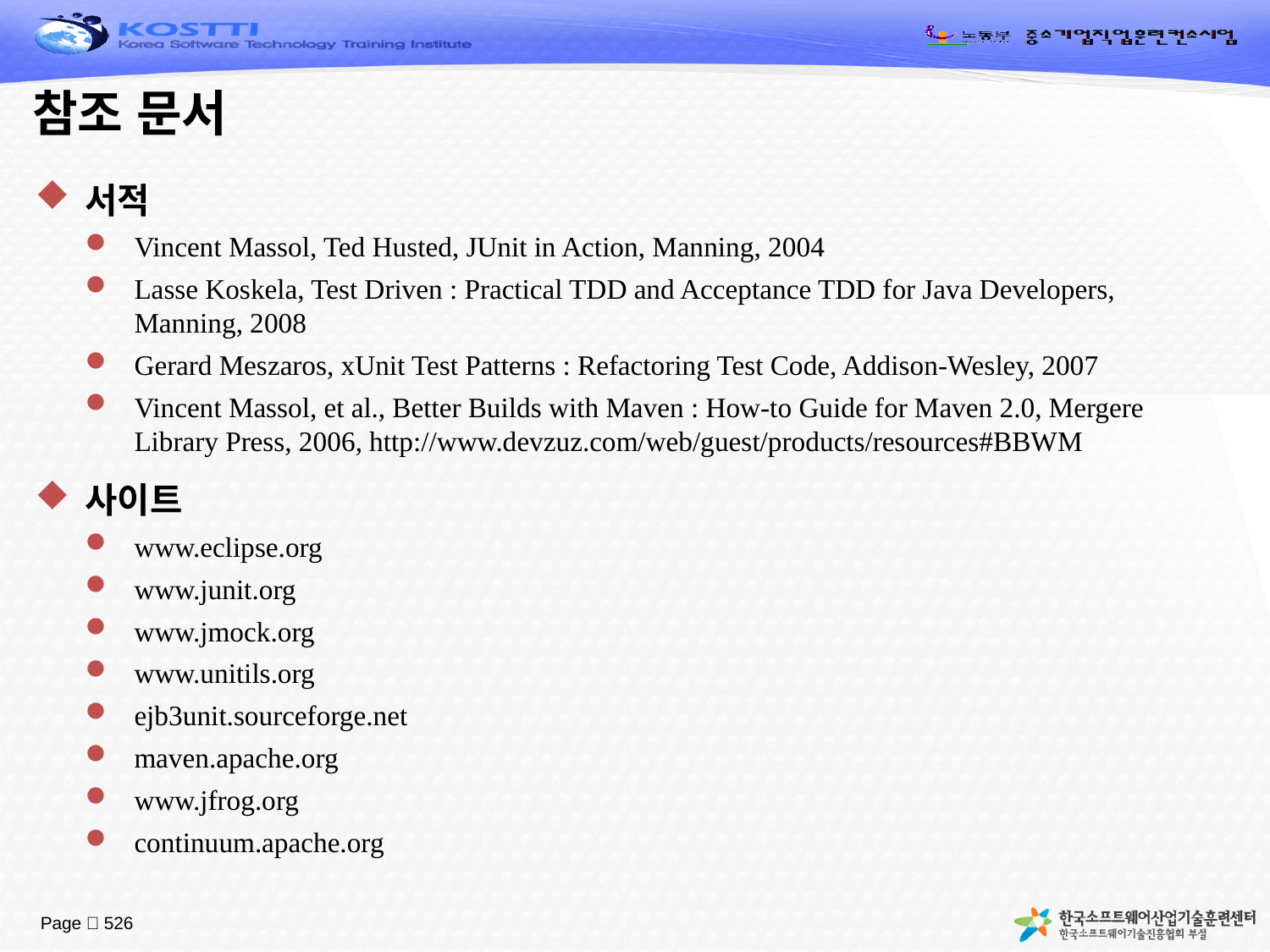

# 참조 문서
서적
Vincent Massol, Ted Husted, JUnit in Action, Manning, 2004
Lasse Koskela, Test Driven : Practical TDD and Acceptance TDD for Java Developers, Manning, 2008
Gerard Meszaros, xUnit Test Patterns : Refactoring Test Code, Addison-Wesley, 2007
Vincent Massol, et al., Better Builds with Maven : How-to Guide for Maven 2.0, Mergere Library Press, 2006, http://www.devzuz.com/web/guest/products/resources#BBWM
사이트
www.eclipse.org
www.junit.org
www.jmock.org
www.unitils.org
ejb3unit.sourceforge.net
maven.apache.org
www.jfrog.org
continuum.apache.org